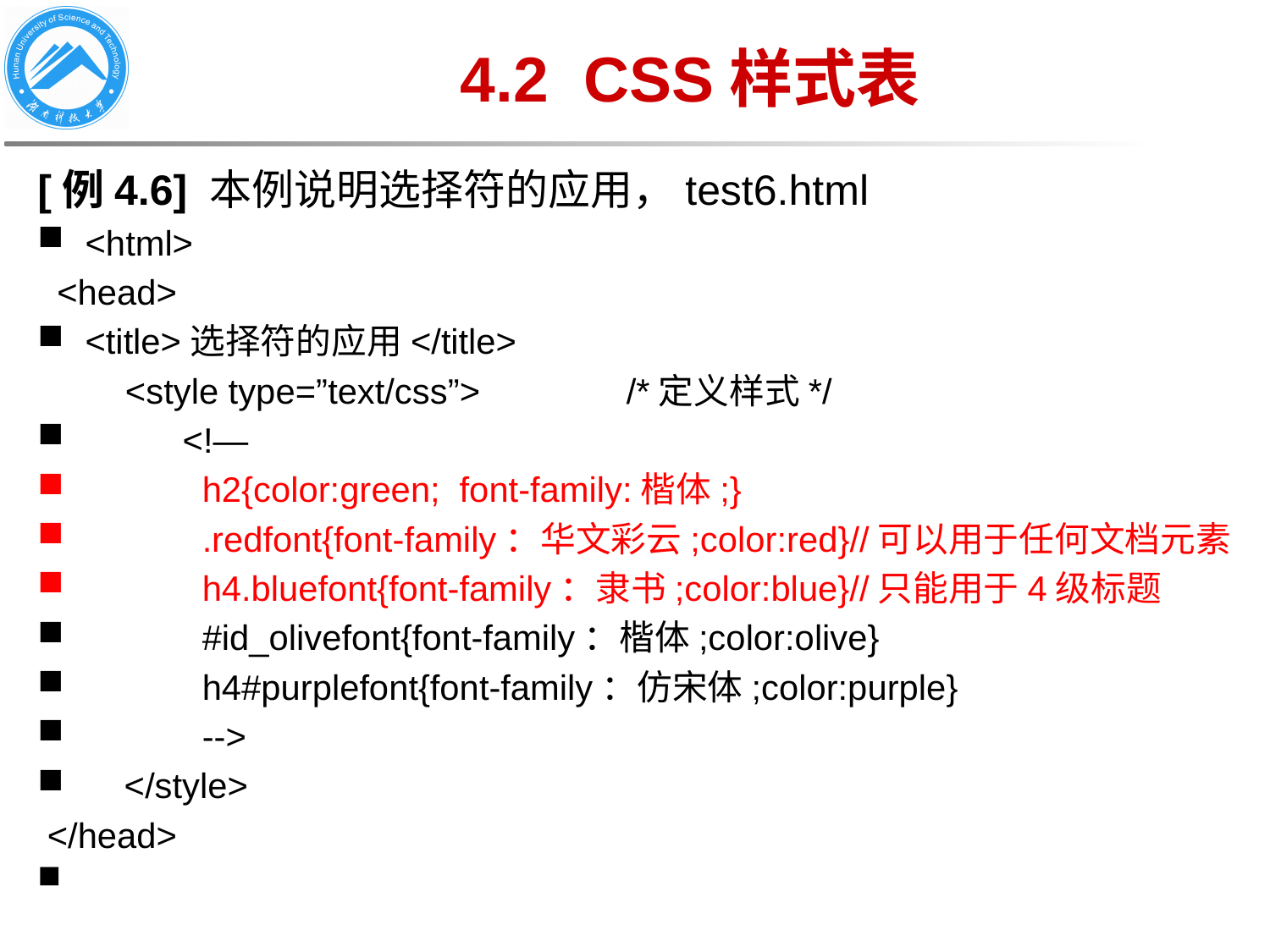

# 4.2  CSS样式表
[例4.6] 本例说明选择符的应用，test6.html
<html>
  <head>
<title>选择符的应用</title>
         <style type=”text/css”>               /*定义样式*/
          <!—
            h2{color:green;  font-family:楷体;}
            .redfont{font-family：华文彩云;color:red}//可以用于任何文档元素
            h4.bluefont{font-family：隶书;color:blue}//只能用于4级标题
            #id_olivefont{font-family：楷体;color:olive}
            h4#purplefont{font-family：仿宋体;color:purple}
            -->
    </style>
 </head>